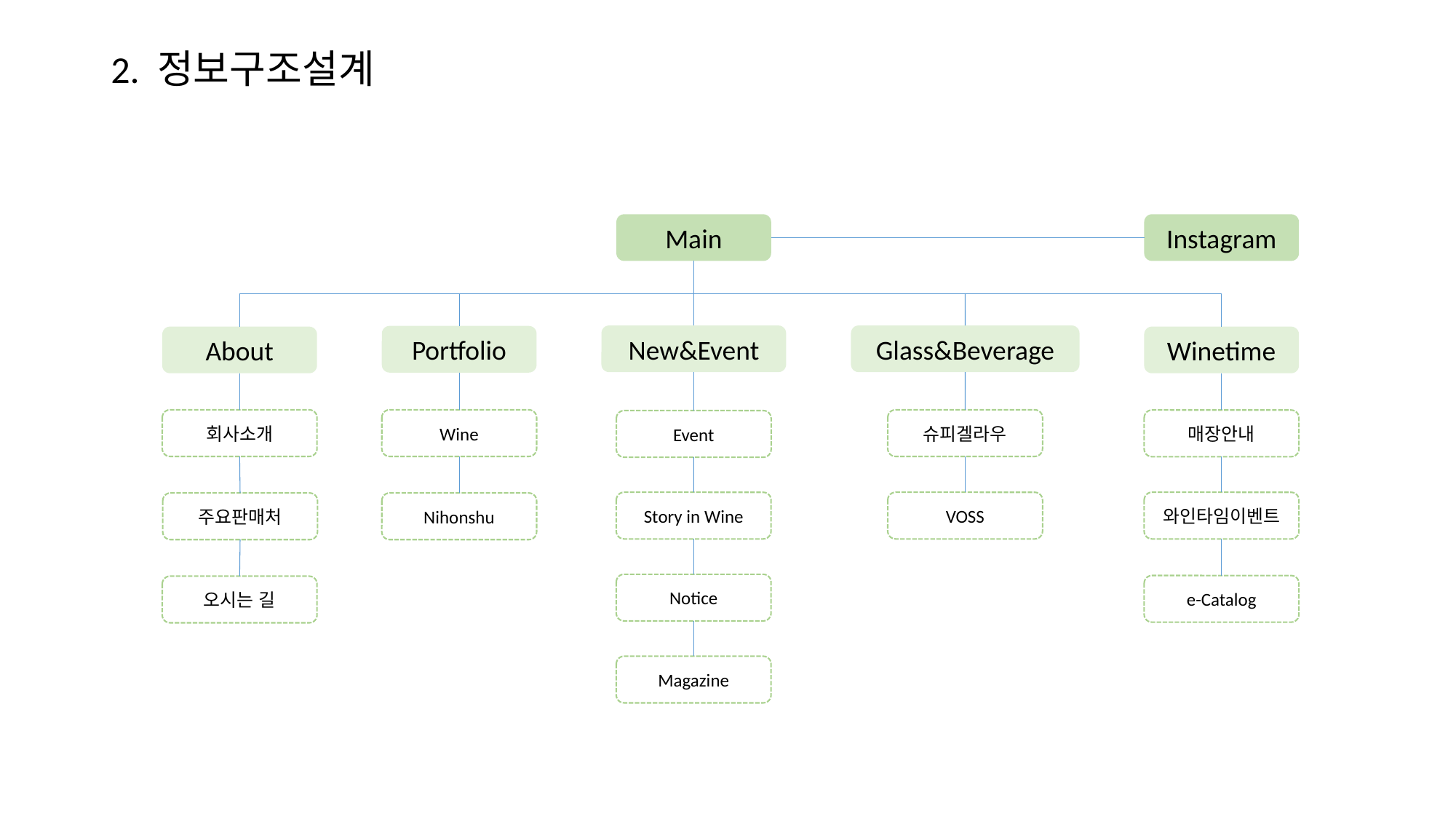

2. 정보구조설계
Main
Instagram
New&Event
Glass&Beverage
Portfolio
About
Winetime
회사소개
Wine
슈피겔라우
매장안내
Event
Story in Wine
VOSS
와인타임이벤트
주요판매처
Nihonshu
Notice
e-Catalog
오시는 길
Magazine